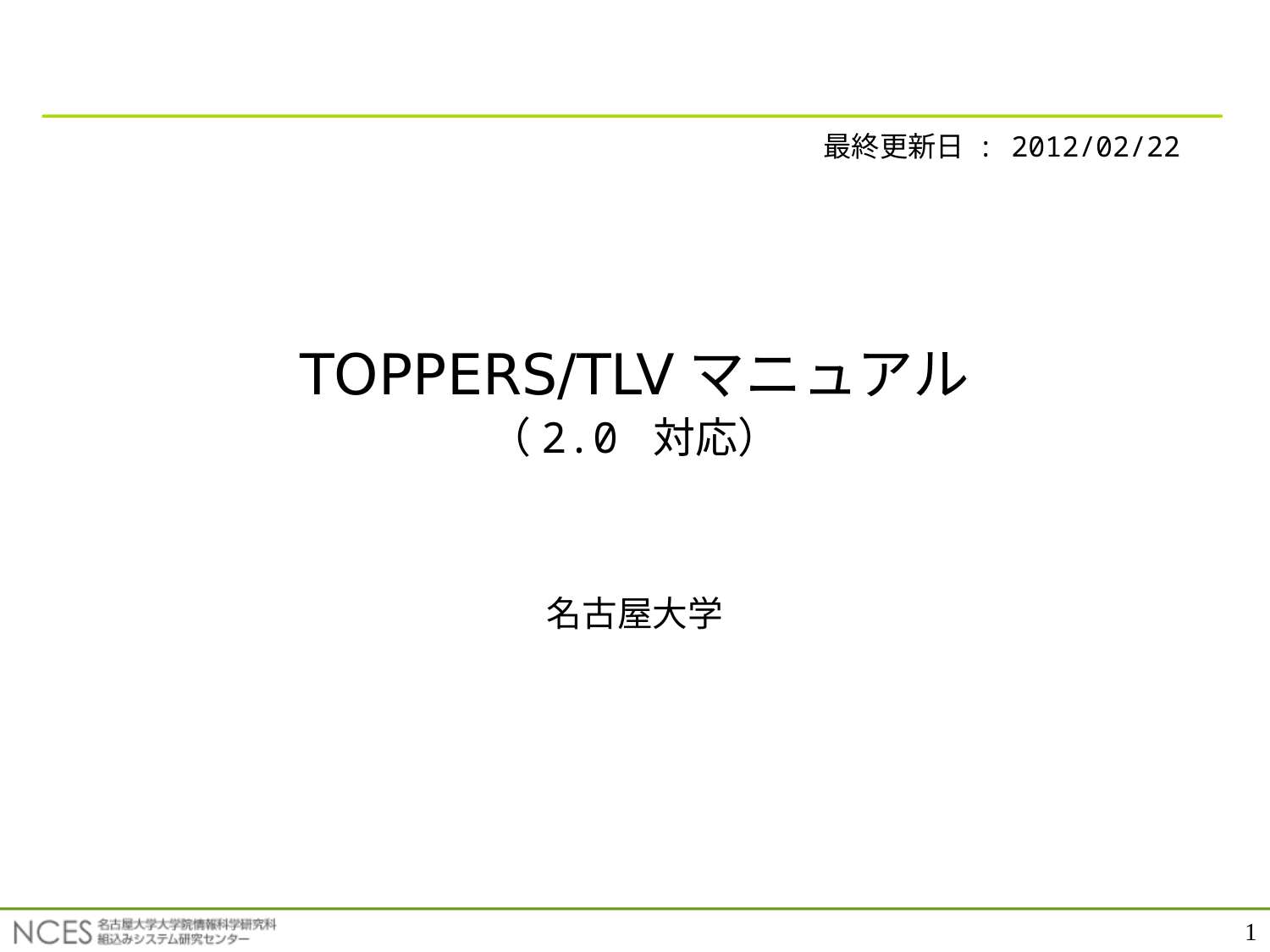

最終更新日 : 2012/02/22
# TOPPERS/TLVマニュアル （2.0 対応）

名古屋大学
1